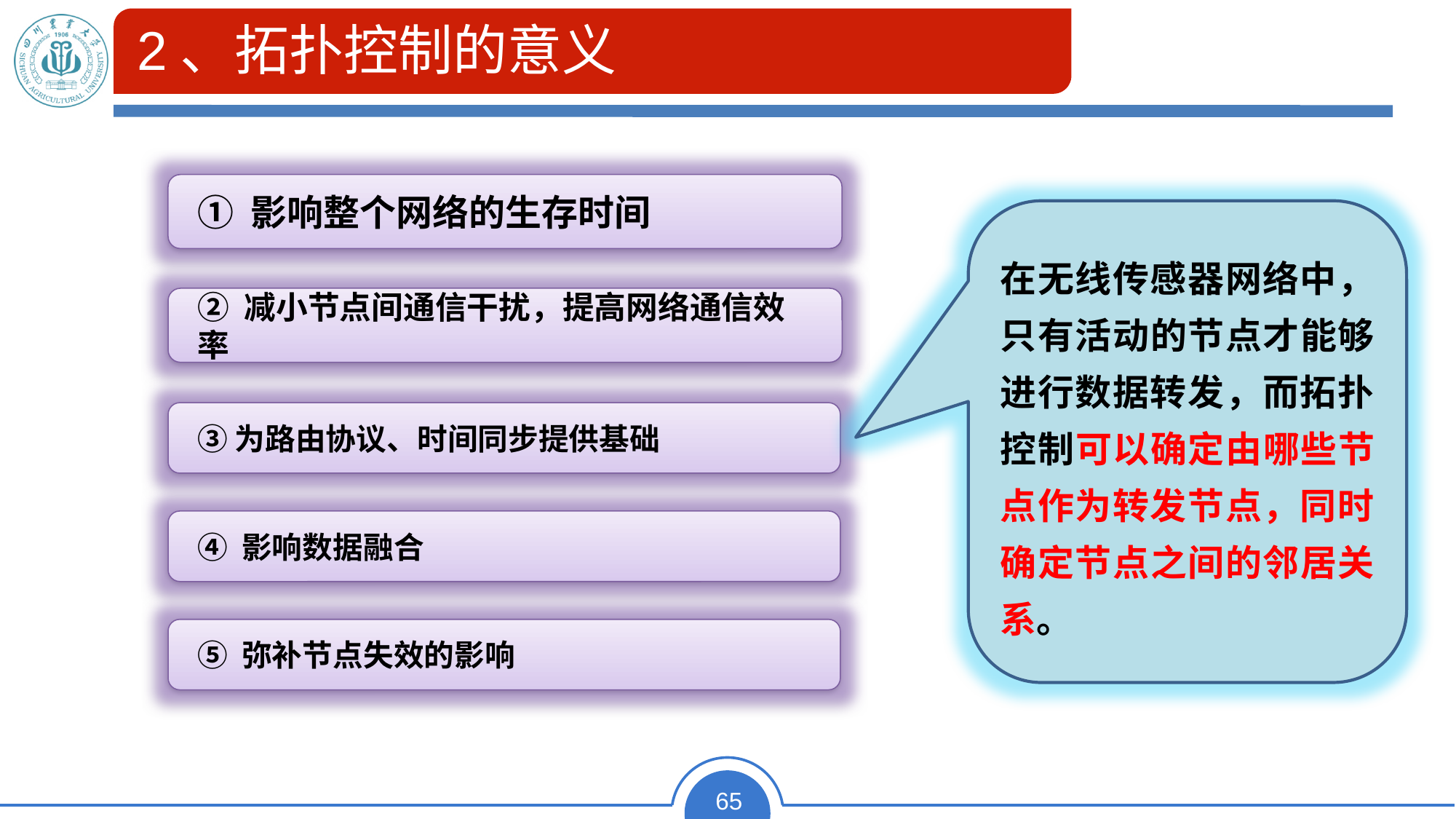

# 2、拓扑控制的意义
① 影响整个网络的生存时间
② 减小节点间通信干扰，提高网络通信效率
在无线传感器网络中，只有活动的节点才能够进行数据转发，而拓扑控制可以确定由哪些节点作为转发节点，同时确定节点之间的邻居关系。
③为路由协议、时间同步提供基础
④ 影响数据融合
⑤ 弥补节点失效的影响